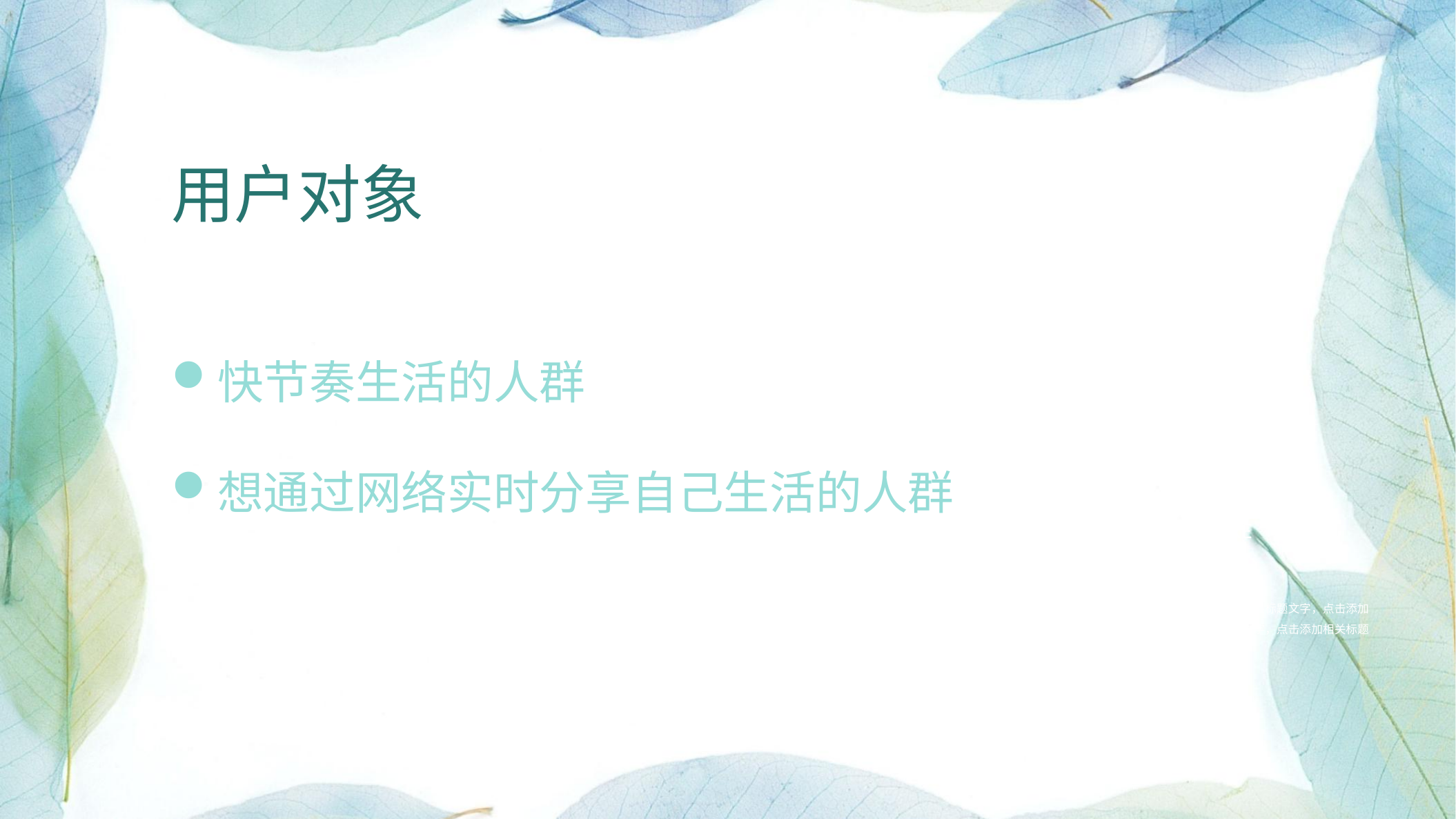

用户对象
快节奏生活的人群

想通过网络实时分享自己生活的人群

请替换文字内容
PLEASE ADD YOUR TITLE HERE

点击添加相关标题文字，点击添加相关标题文字，点击添加相关标题文字，点击添加相关标题文字。点击添加相关标题文字，点击添加相关标题文字，点击添加相关标题文字，点击添加相关标题文字。